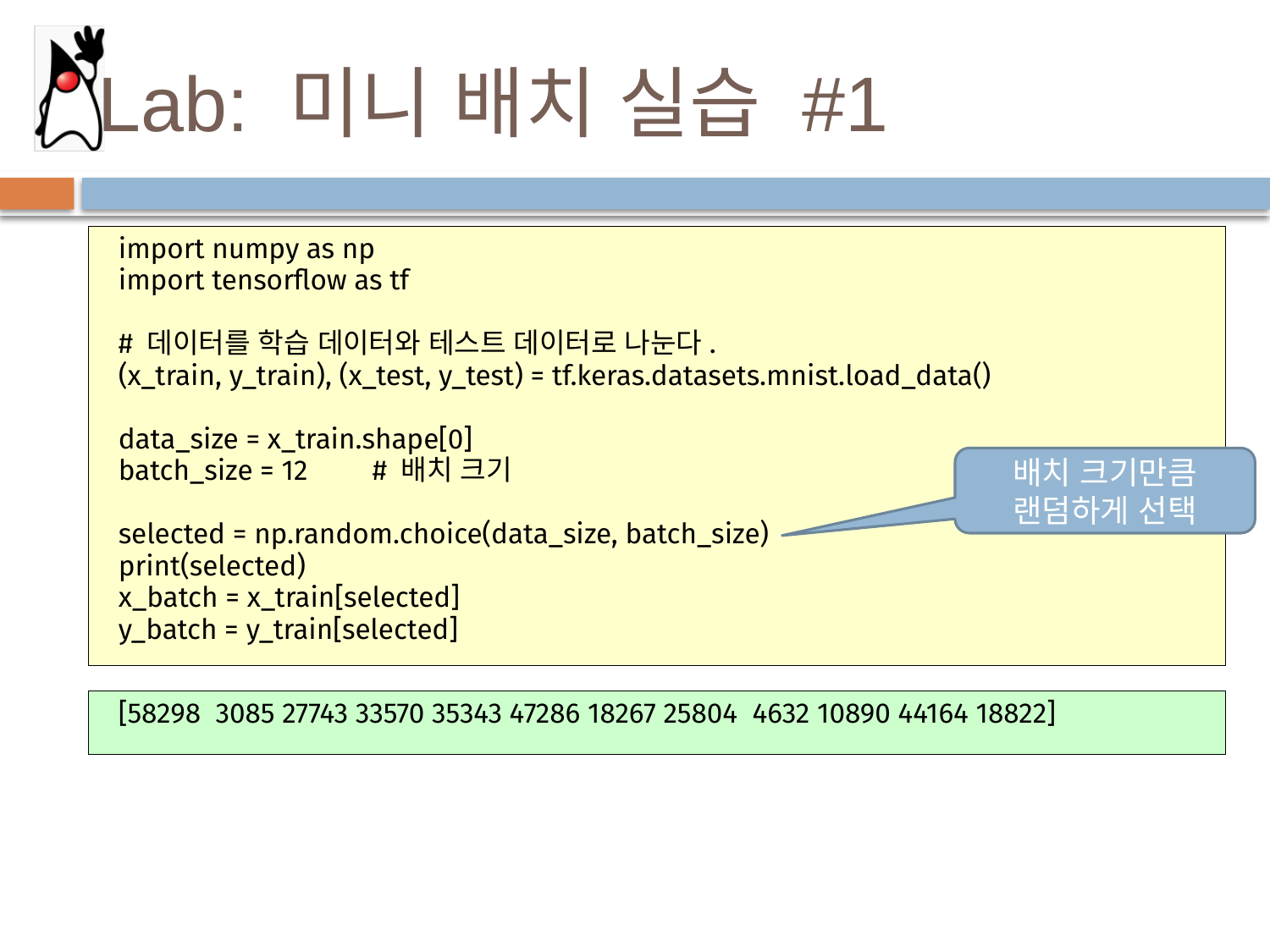

# Lab: 미니 배치 실습 #1
import numpy as np
import tensorflow as tf

# 데이터를 학습 데이터와 테스트 데이터로 나눈다.
(x_train, y_train), (x_test, y_test) = tf.keras.datasets.mnist.load_data()

data_size = x_train.shape[0]
batch_size = 12	# 배치 크기

selected = np.random.choice(data_size, batch_size)
print(selected)
x_batch = x_train[selected]
y_batch = y_train[selected]
배치 크기만큼 랜덤하게 선택
[58298  3085 27743 33570 35343 47286 18267 25804  4632 10890 44164 18822]